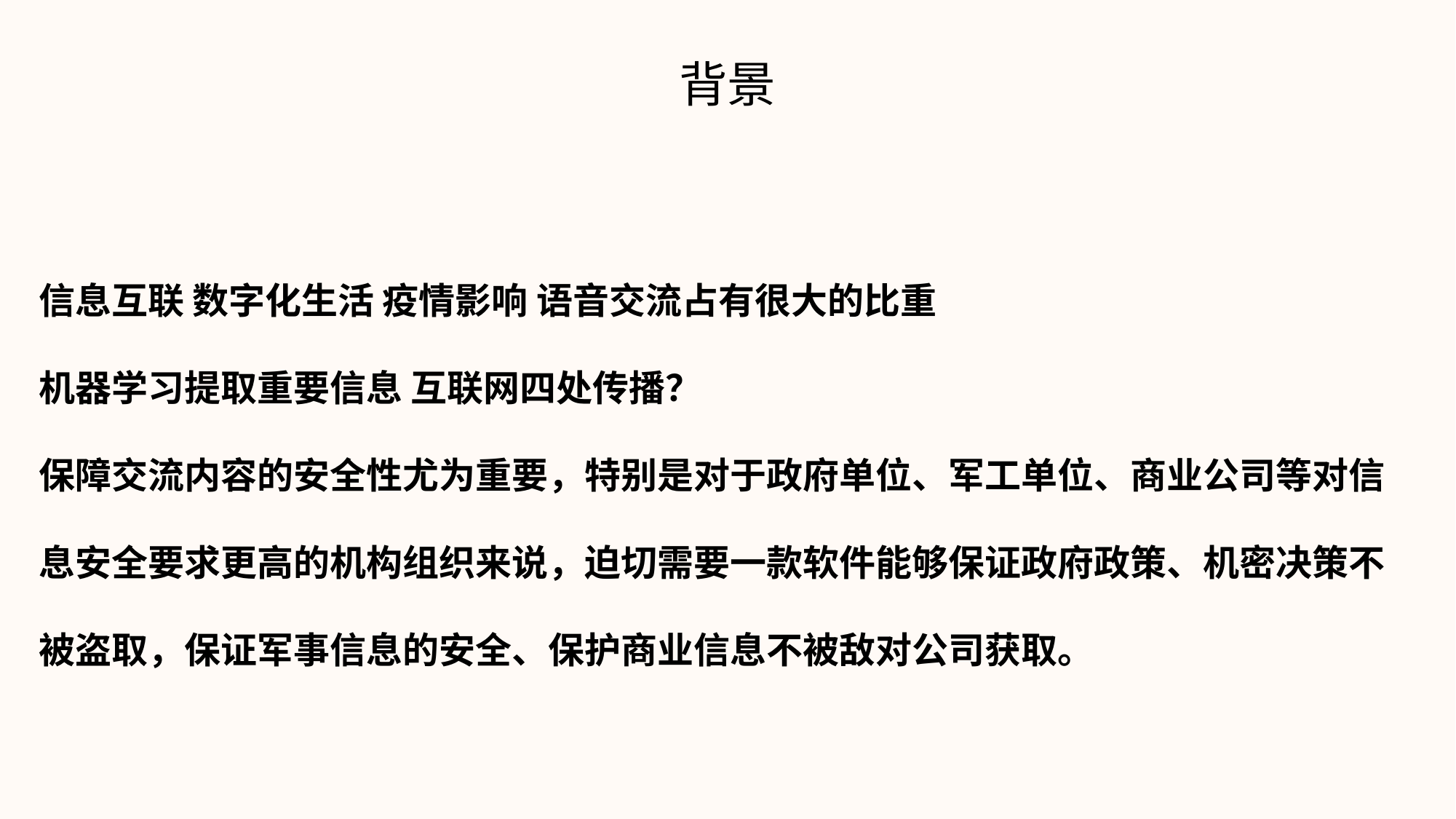

背景
信息互联 数字化生活 疫情影响 语音交流占有很大的比重
机器学习提取重要信息 互联网四处传播？
保障交流内容的安全性尤为重要，特别是对于政府单位、军工单位、商业公司等对信息安全要求更高的机构组织来说，迫切需要一款软件能够保证政府政策、机密决策不被盗取，保证军事信息的安全、保护商业信息不被敌对公司获取。